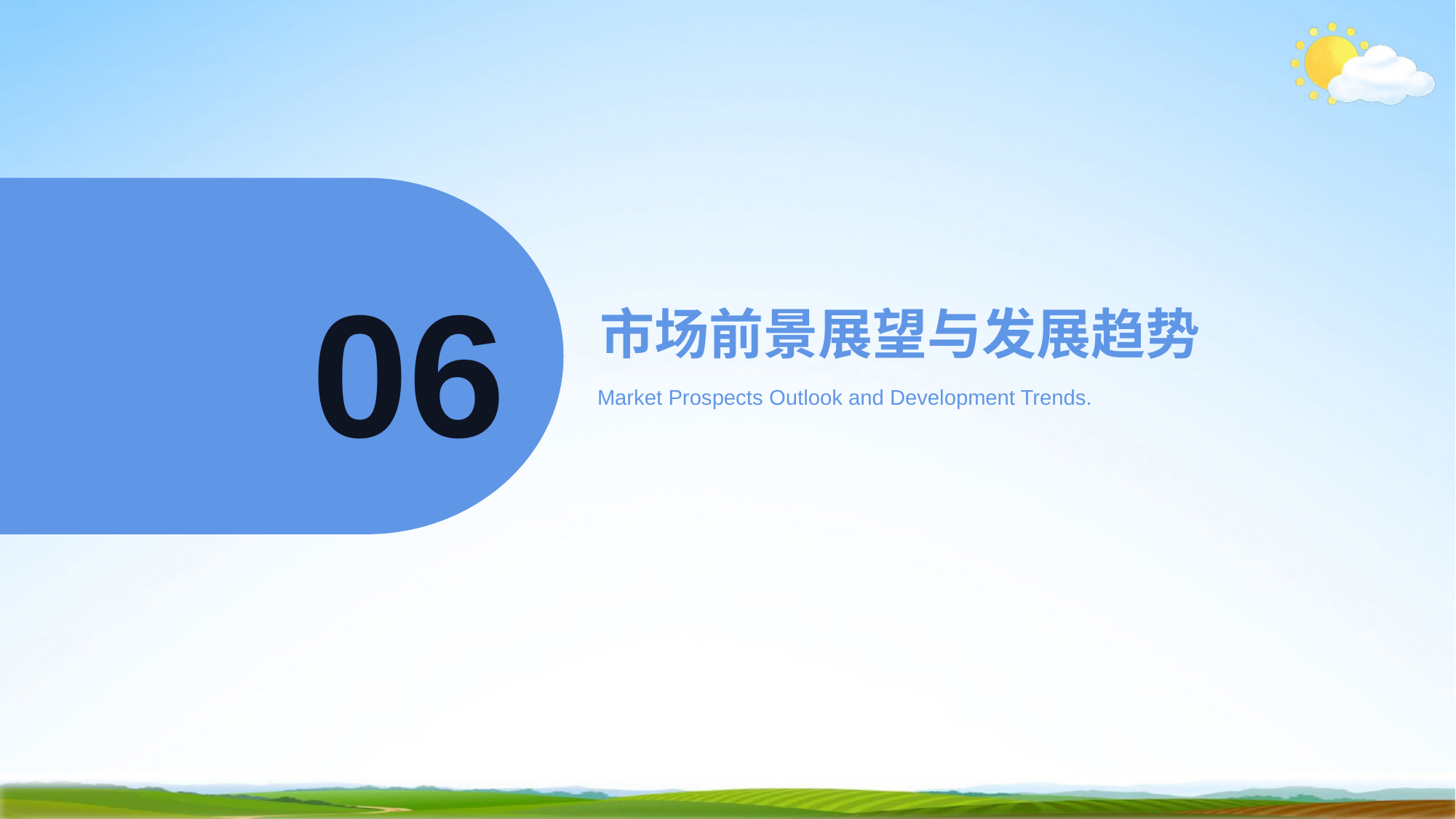

06
市场前景展望与发展趋势
Market Prospects Outlook and Development Trends.